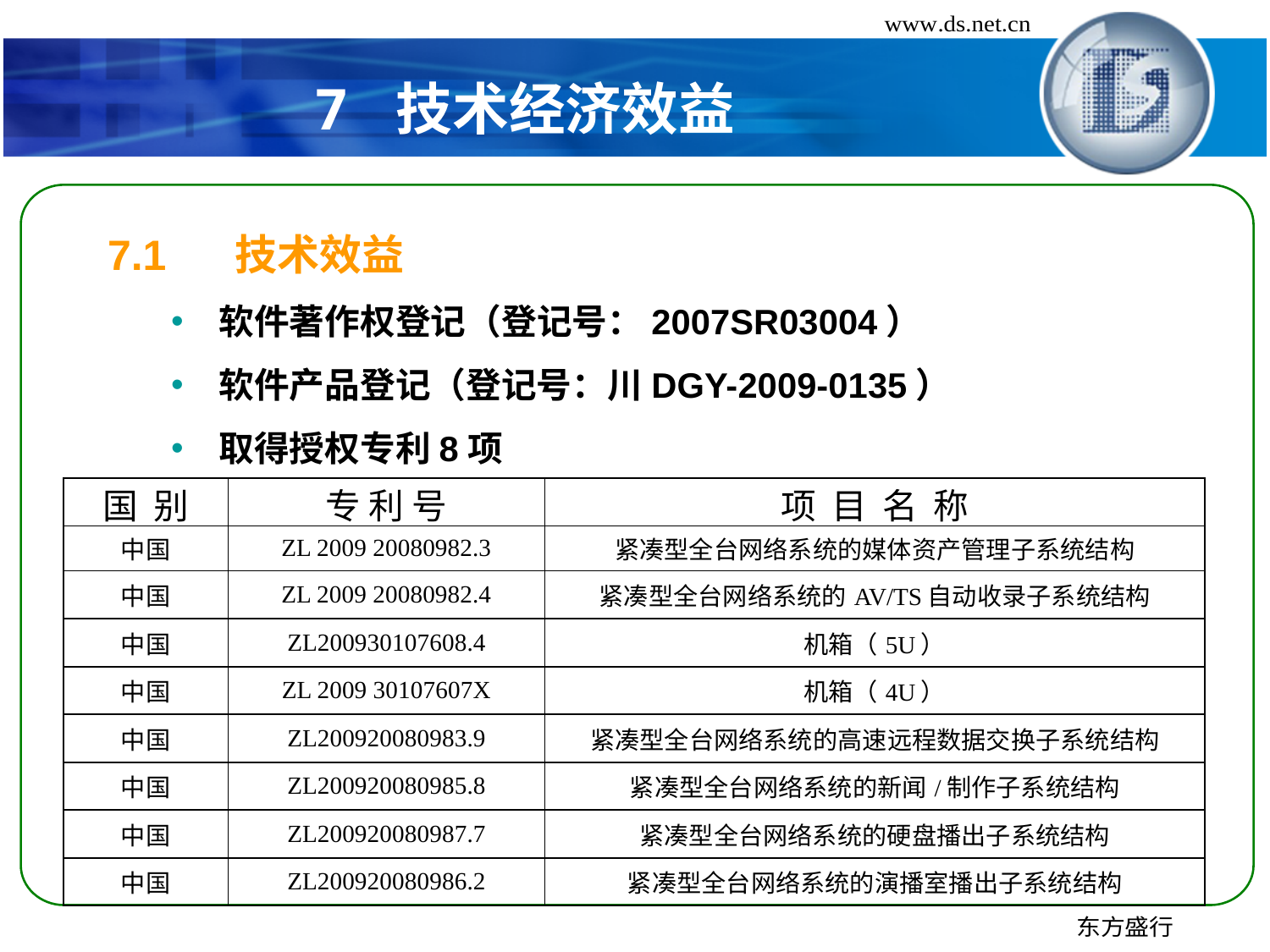

# 7 技术经济效益
7.1	技术效益
软件著作权登记（登记号：2007SR03004）
软件产品登记（登记号：川DGY-2009-0135）
取得授权专利8项
| 国 别 | 专 利 号 | 项 目 名 称 |
| --- | --- | --- |
| 中国 | ZL 2009 20080982.3 | 紧凑型全台网络系统的媒体资产管理子系统结构 |
| 中国 | ZL 2009 20080982.4 | 紧凑型全台网络系统的AV/TS自动收录子系统结构 |
| 中国 | ZL200930107608.4 | 机箱（5U） |
| 中国 | ZL 2009 30107607X | 机箱（4U） |
| 中国 | ZL200920080983.9 | 紧凑型全台网络系统的高速远程数据交换子系统结构 |
| 中国 | ZL200920080985.8 | 紧凑型全台网络系统的新闻/制作子系统结构 |
| 中国 | ZL200920080987.7 | 紧凑型全台网络系统的硬盘播出子系统结构 |
| 中国 | ZL200920080986.2 | 紧凑型全台网络系统的演播室播出子系统结构 |